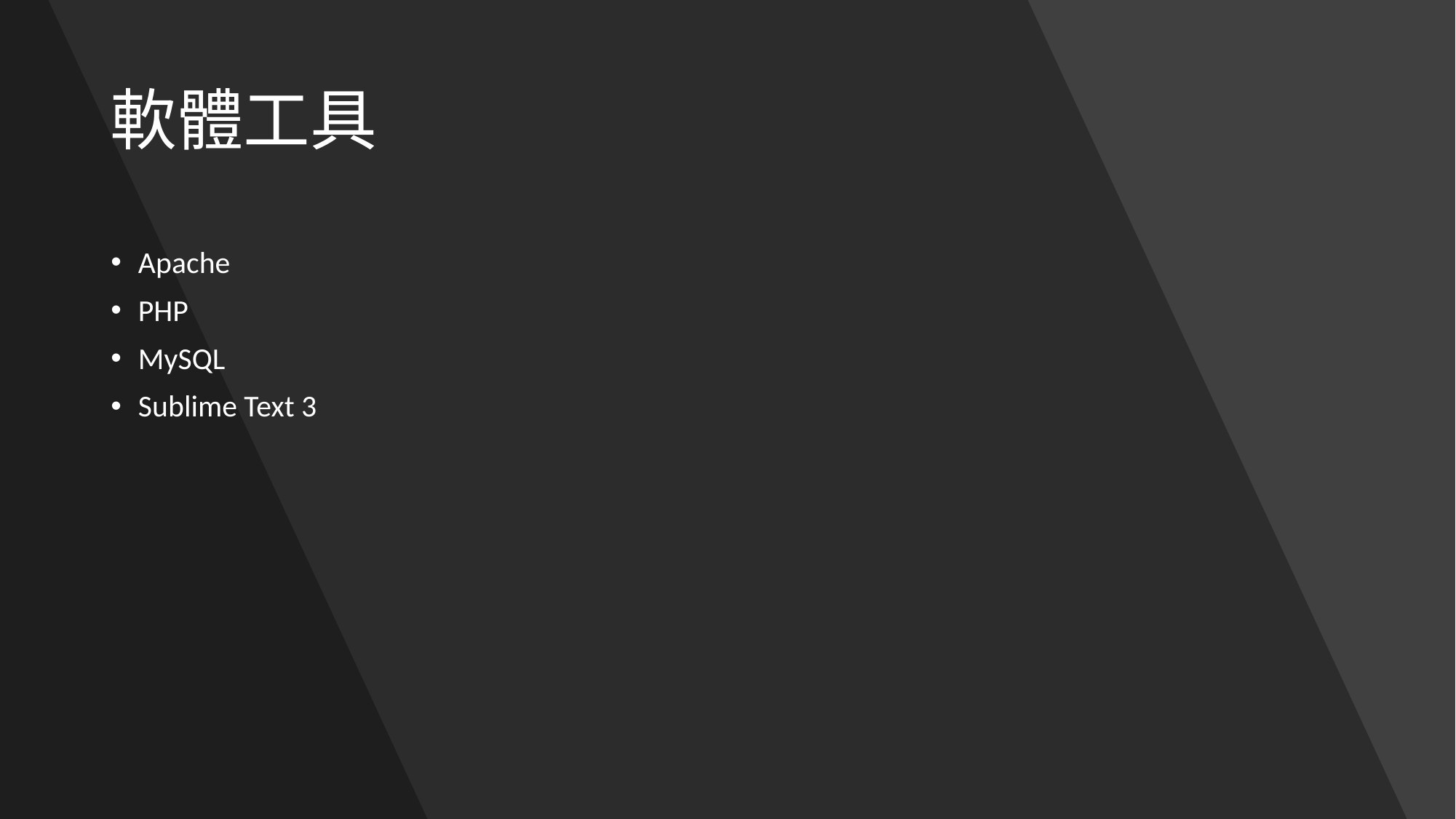

# 軟體工具
Apache
PHP
MySQL
Sublime Text 3